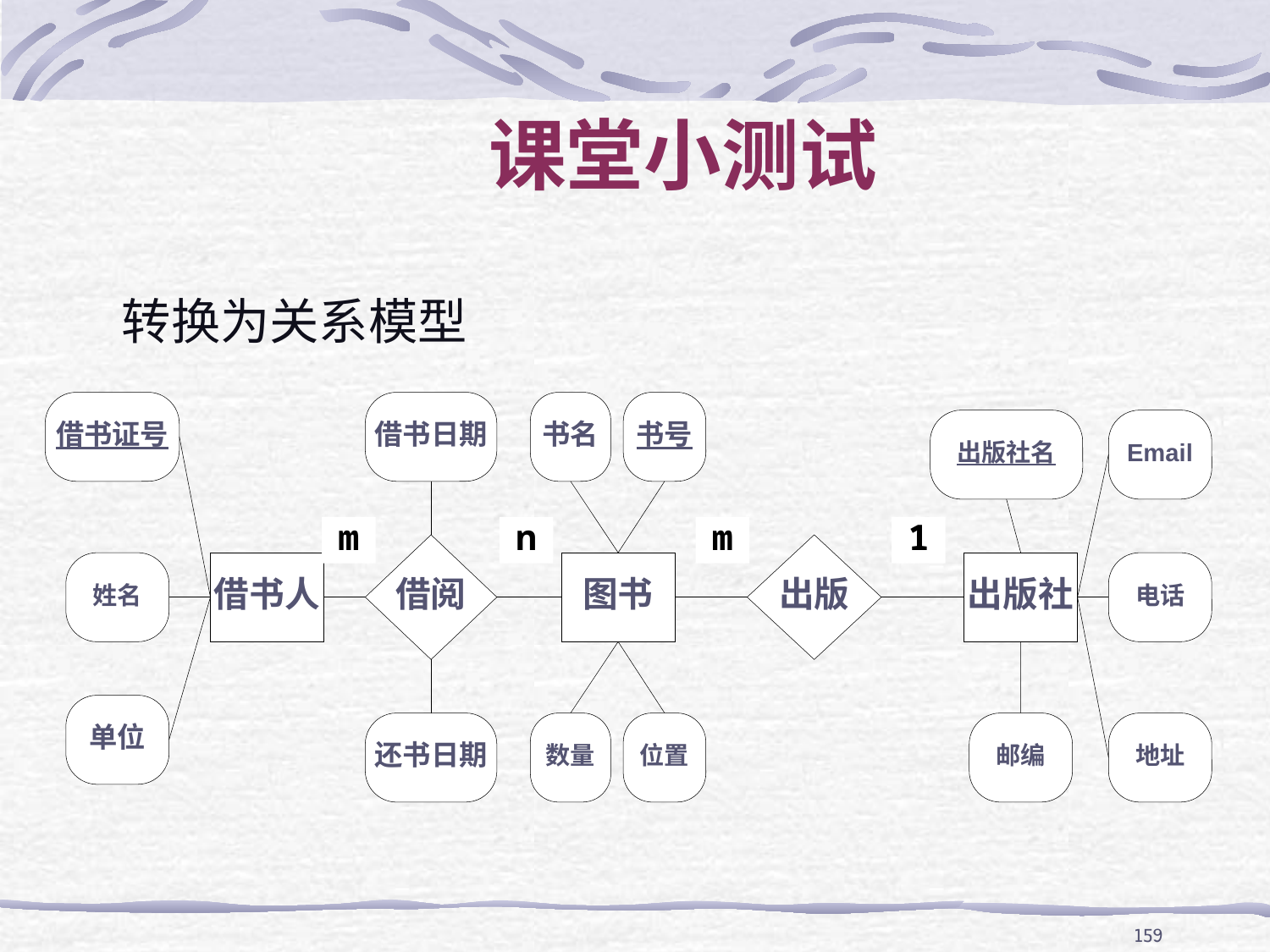

课堂小测试
# 转换为关系模型
借书证号
借书日期
书名
书号
出版社名
Email
m
n
m
1
借阅
出版
姓名
借书人
图书
出版社
电话
单位
还书日期
数量
位置
邮编
地址
159